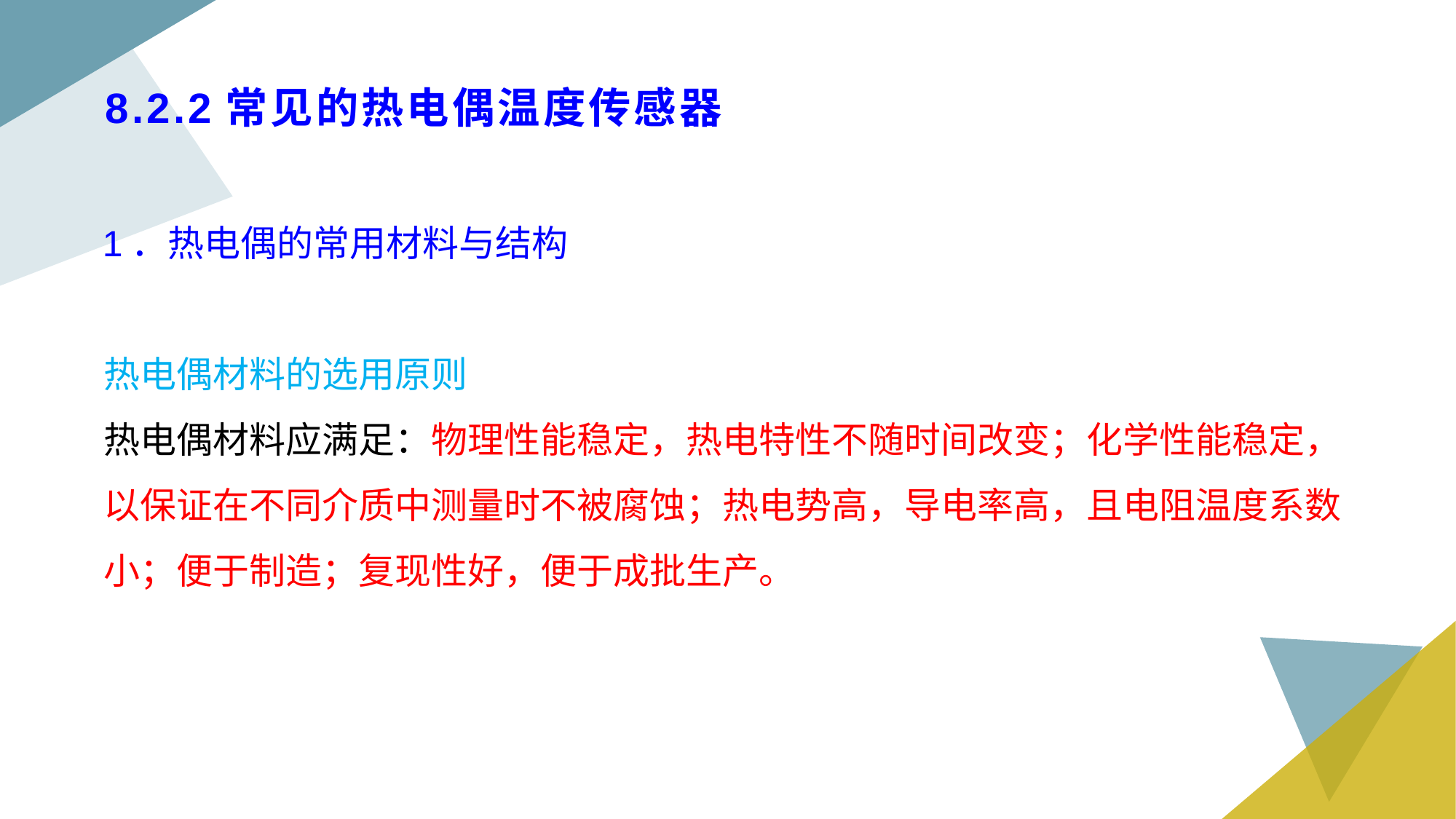

8.2.2常见的热电偶温度传感器
1．热电偶的常用材料与结构
热电偶材料的选用原则
热电偶材料应满足：物理性能稳定，热电特性不随时间改变；化学性能稳定，以保证在不同介质中测量时不被腐蚀；热电势高，导电率高，且电阻温度系数小；便于制造；复现性好，便于成批生产。